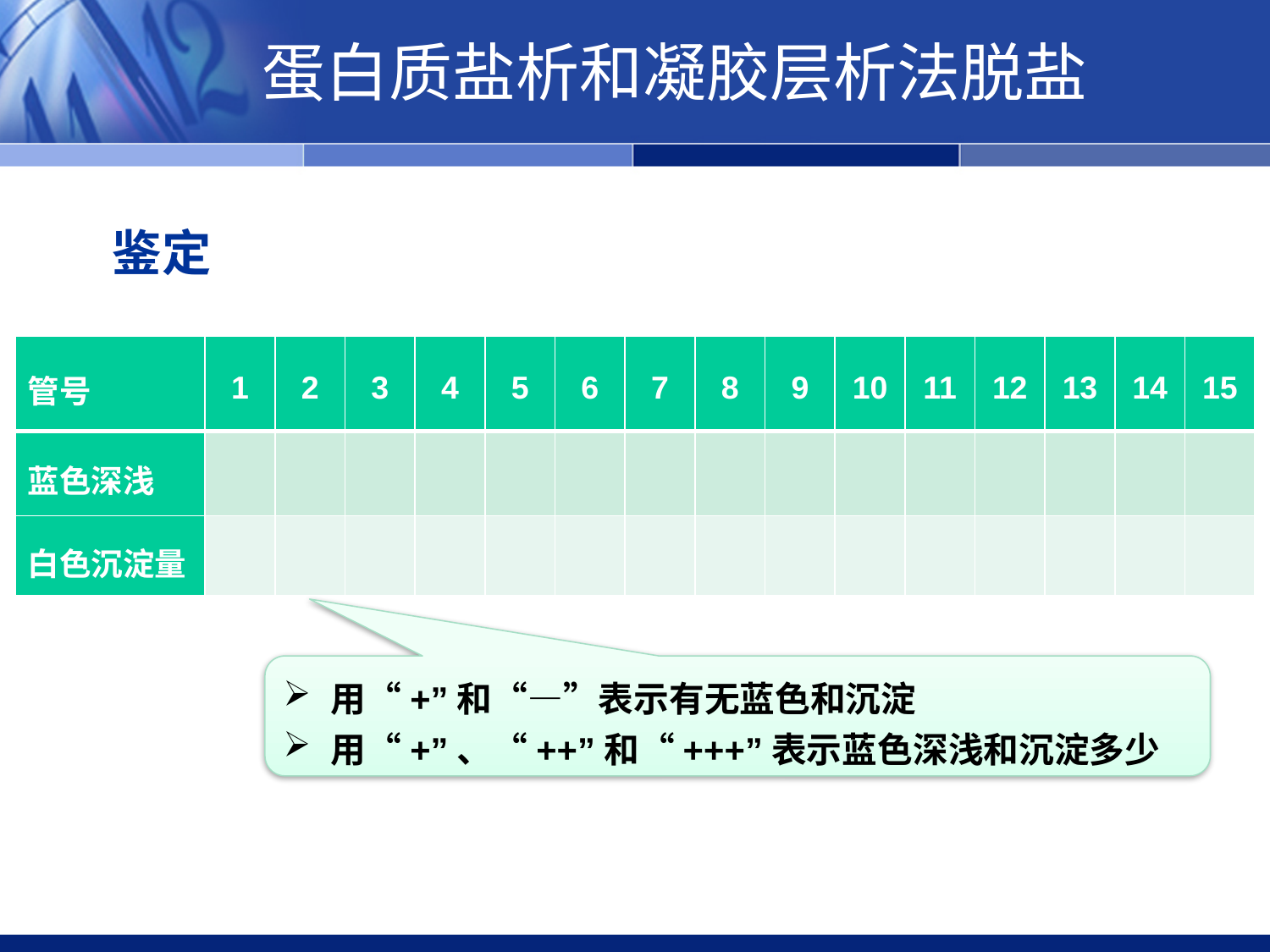

蛋白质盐析和凝胶层析法脱盐
鉴定
| 管号 | 1 | 2 | 3 | 4 | 5 | 6 | 7 | 8 | 9 | 10 | 11 | 12 | 13 | 14 | 15 |
| --- | --- | --- | --- | --- | --- | --- | --- | --- | --- | --- | --- | --- | --- | --- | --- |
| 蓝色深浅 |  |  |  |  |  |  |  |  |  |  |  |  |  |  |  |
| 白色沉淀量 |  |  |  |  |  |  |  |  |  |  |  |  |  |  |  |
用“+”和“—”表示有无蓝色和沉淀
用“+”、“++”和“+++”表示蓝色深浅和沉淀多少